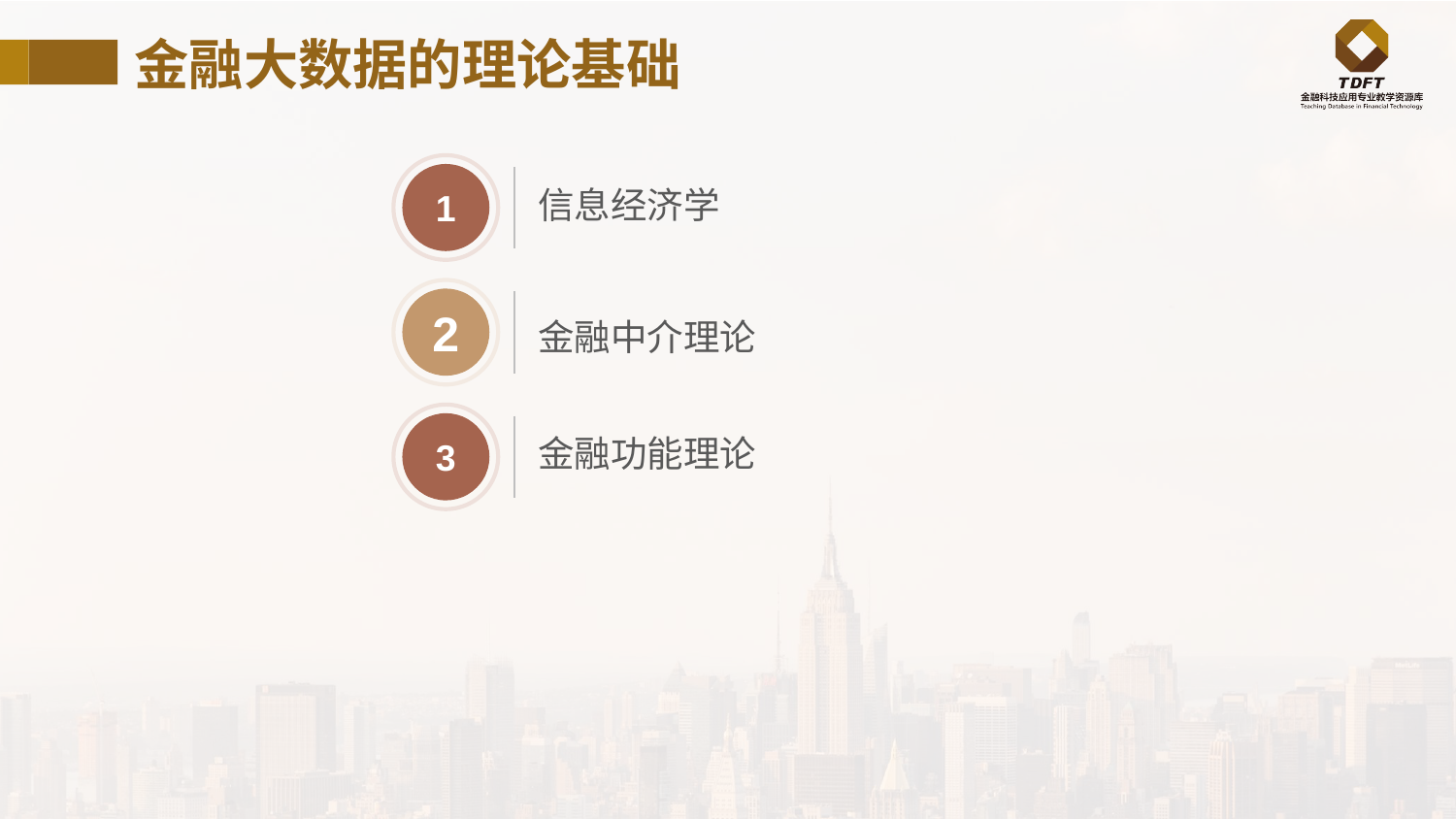

# 金融大数据的理论基础

1
信息经济学

2
金融中介理论

3
金融功能理论